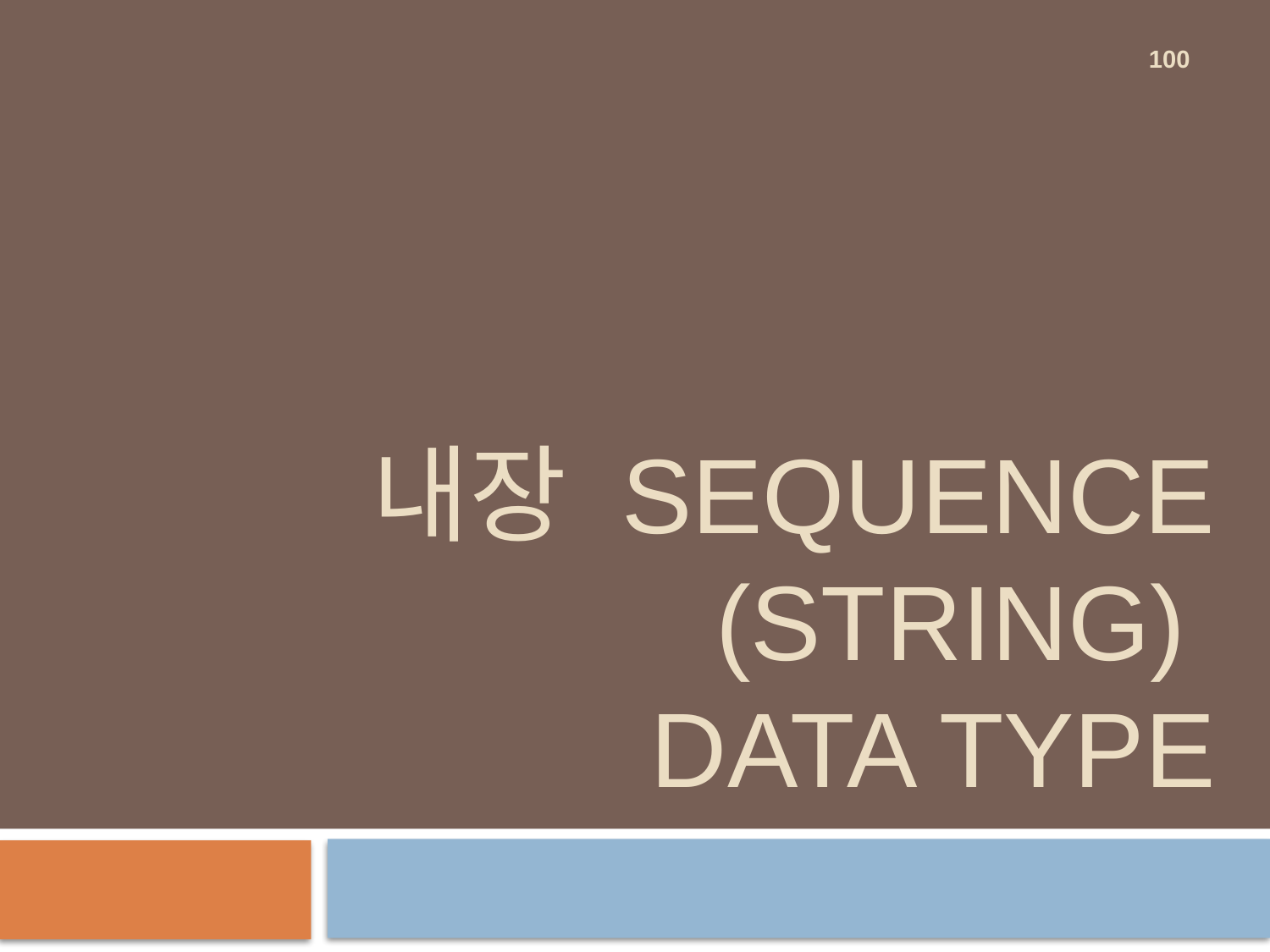

100
# 내장 sequence (string) data type